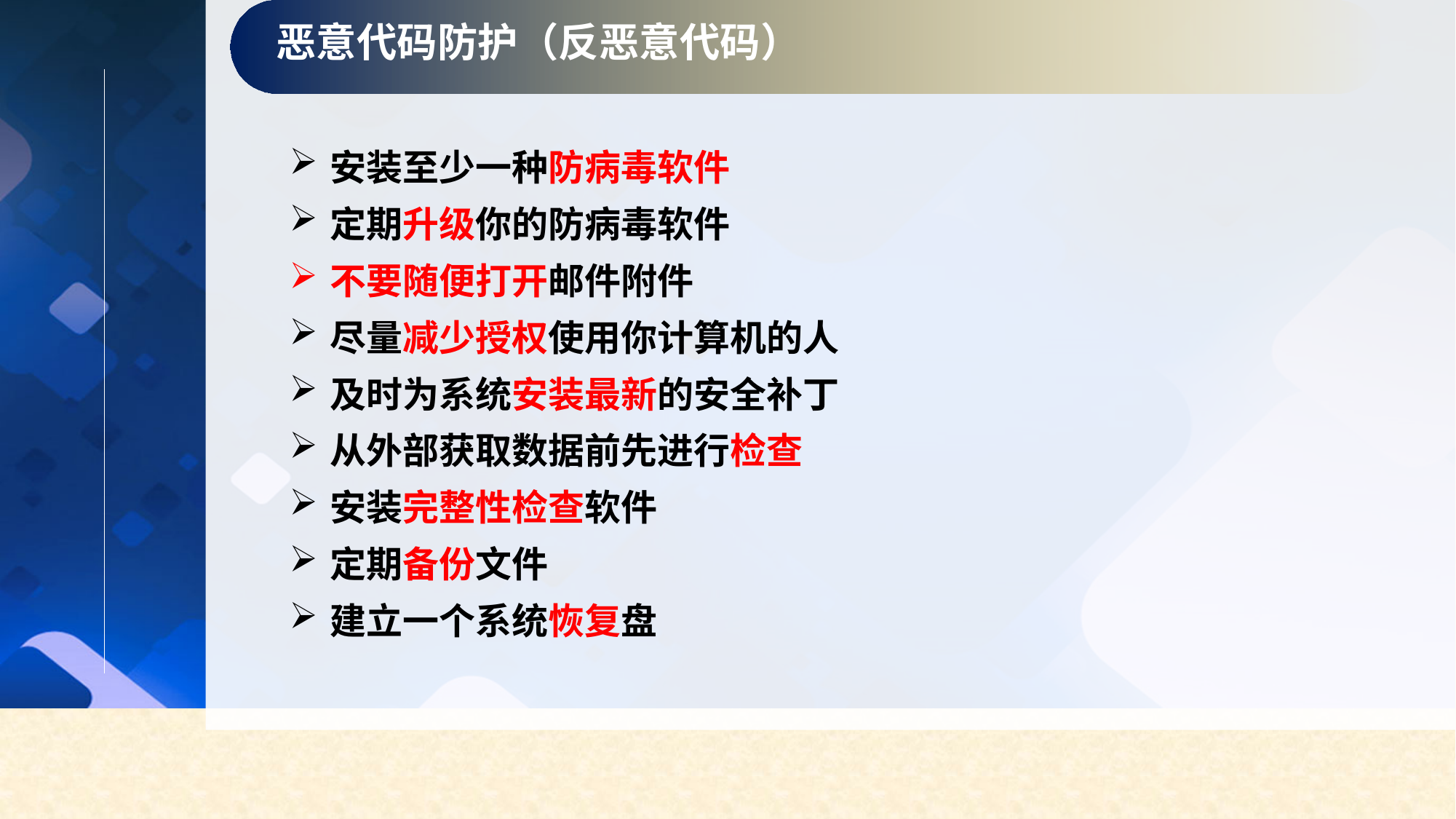

恶意代码防护（反恶意代码）
安装至少一种防病毒软件
定期升级你的防病毒软件
不要随便打开邮件附件
尽量减少授权使用你计算机的人
及时为系统安装最新的安全补丁
从外部获取数据前先进行检查
安装完整性检查软件
定期备份文件
建立一个系统恢复盘